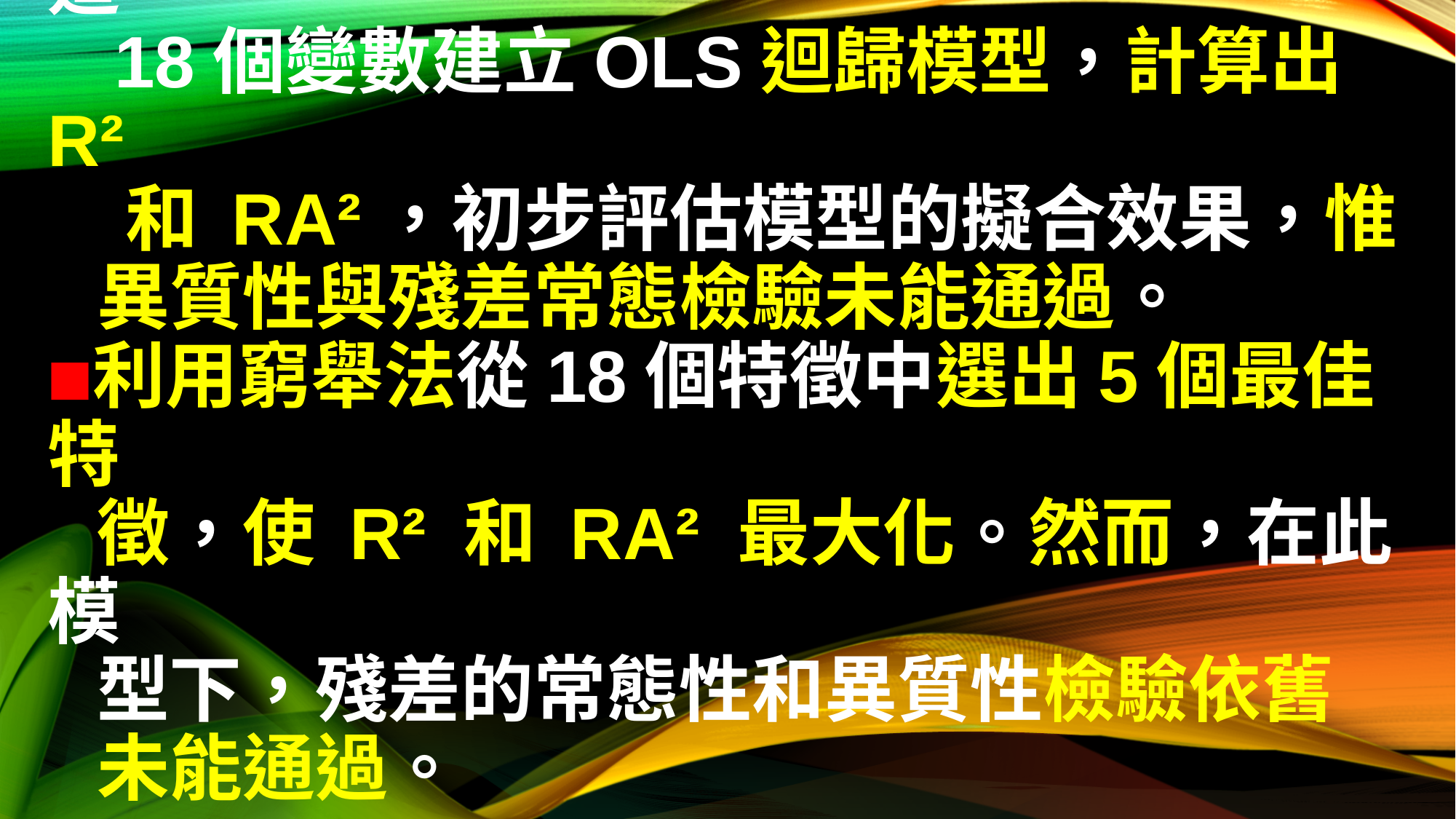

# ★小結： ◼︎本次迴歸任務，將數據集轉化為18個自 變數(X)和1個目標變數(Y)，同時輸入這 18個變數建立OLS迴歸模型，計算出R²     和 Ra²，初步評估模型的擬合效果，惟 異質性與殘差常態檢驗未能通過。 ◼︎利用窮舉法從18個特徵中選出5個最佳特 徵，使 R² 和 Ra² 最大化。然而，在此模 型下，殘差的常態性和異質性檢驗依舊 未能通過。